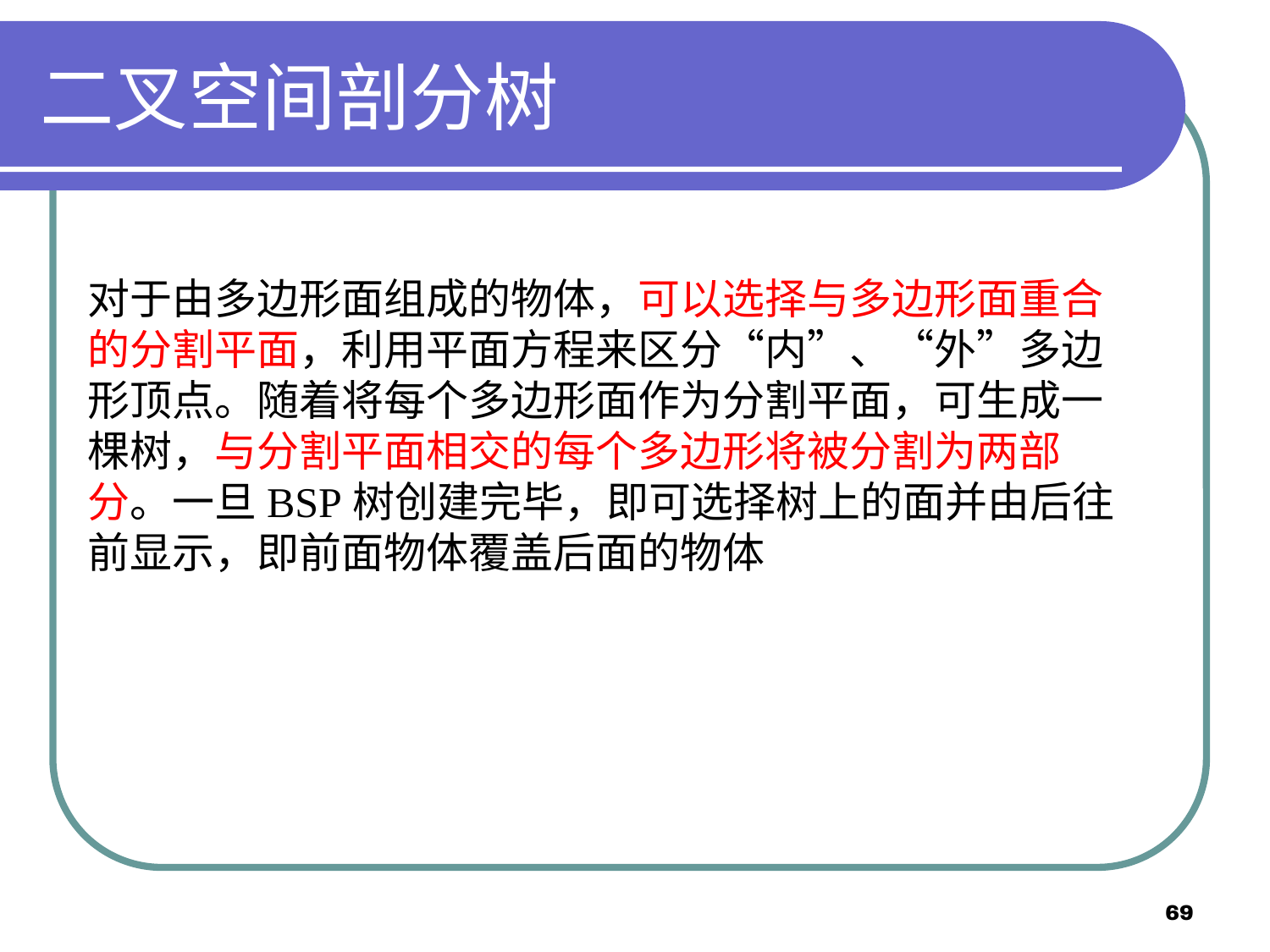

# 二叉空间剖分树
对于由多边形面组成的物体，可以选择与多边形面重合的分割平面，利用平面方程来区分“内”、“外”多边形顶点。随着将每个多边形面作为分割平面，可生成一棵树，与分割平面相交的每个多边形将被分割为两部分。一旦BSP树创建完毕，即可选择树上的面并由后往前显示，即前面物体覆盖后面的物体
69